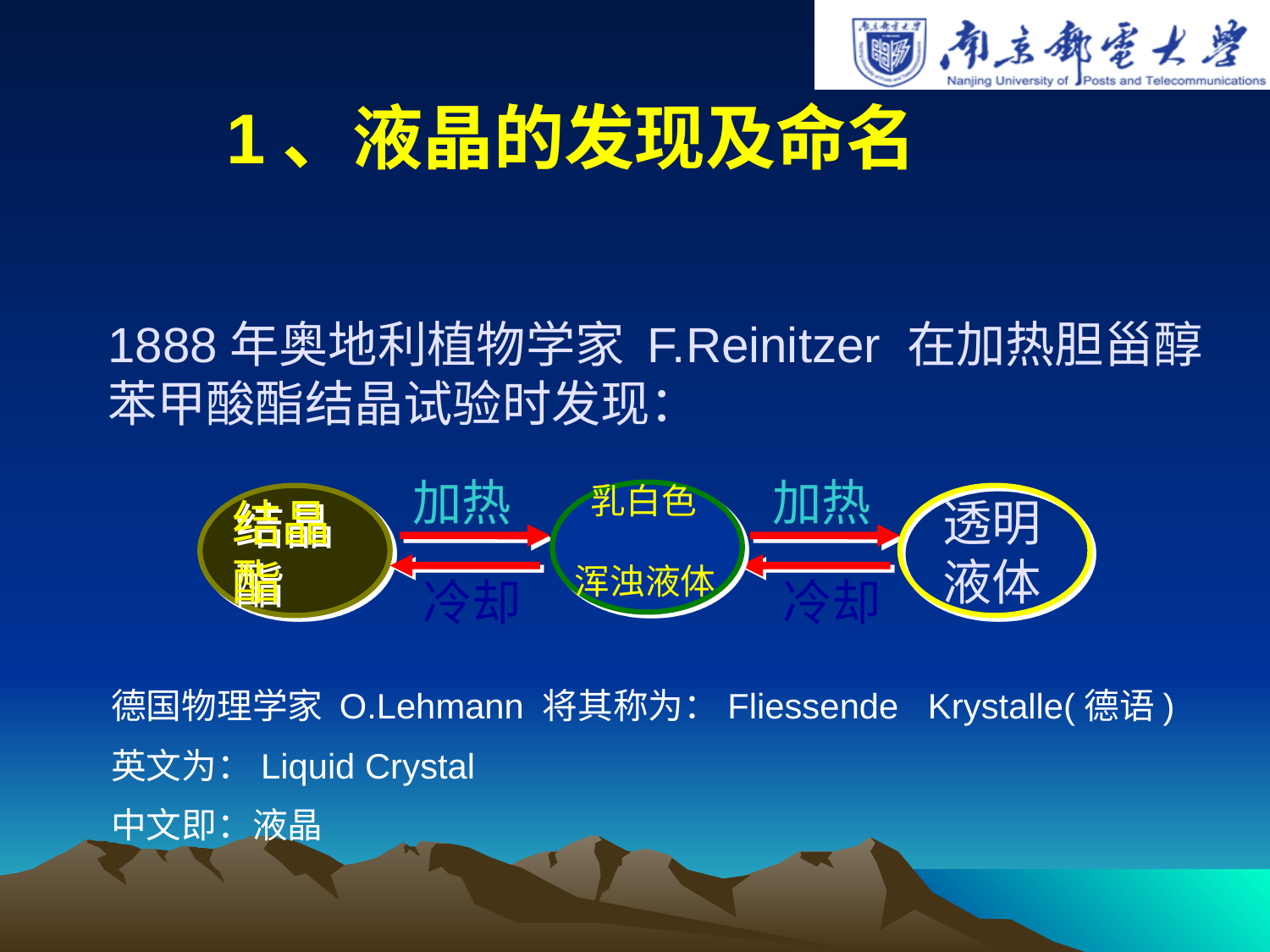

# 1、液晶的发现及命名
1888年奥地利植物学家 F.Reinitzer 在加热胆甾醇苯甲酸酯结晶试验时发现：
加热

加热

 乳白色
浑浊液体

结晶酯

透明液体

冷却

冷却
 德国物理学家 O.Lehmann 将其称为：Fliessende   Krystalle(德语)
 英文为：Liquid Crystal
 中文即：液晶